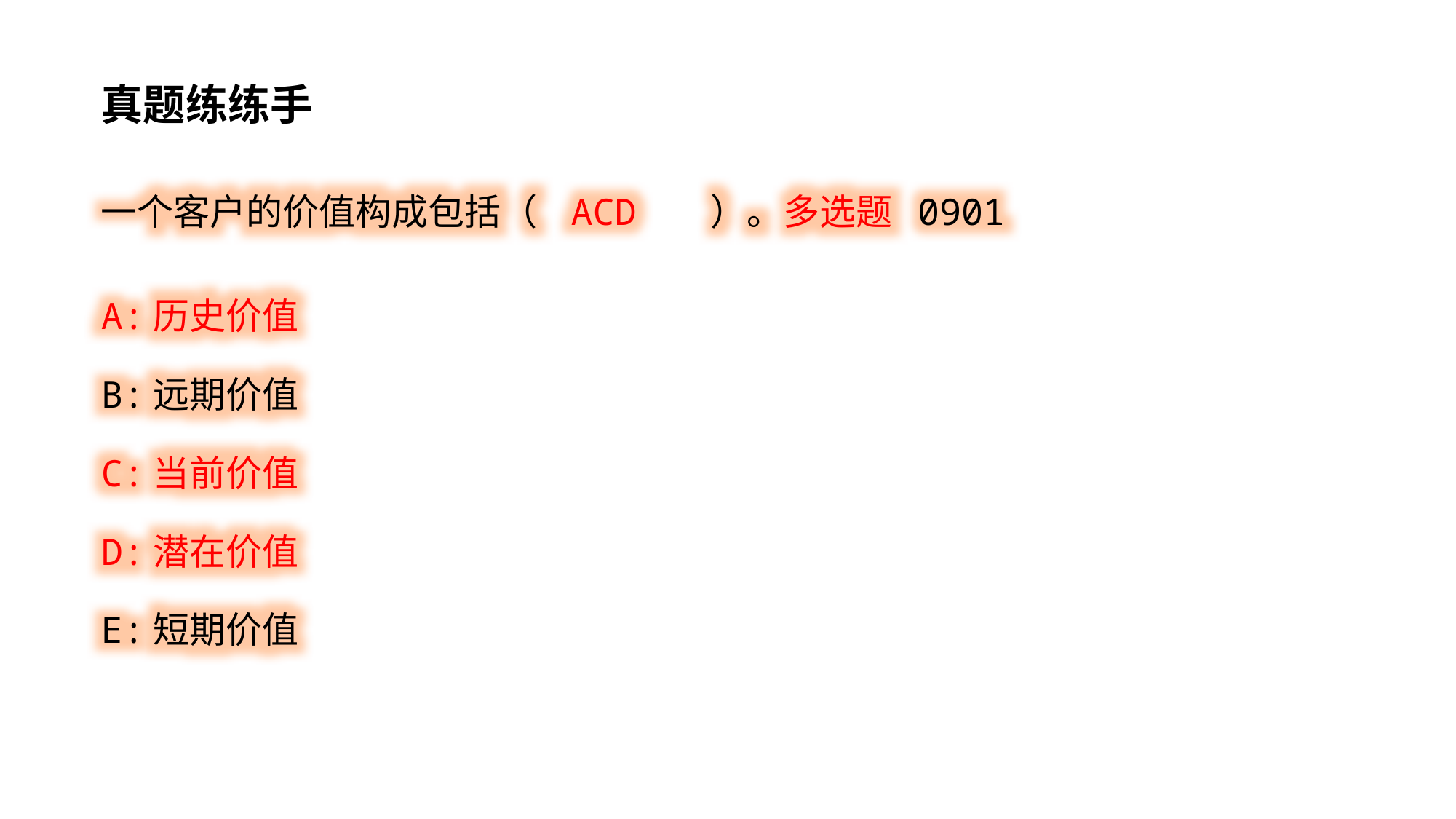

真题练练手
一个客户的价值构成包括（   ACD   ）。多选题  0901

A:历史价值

B:远期价值

C:当前价值

D:潜在价值

E:短期价值